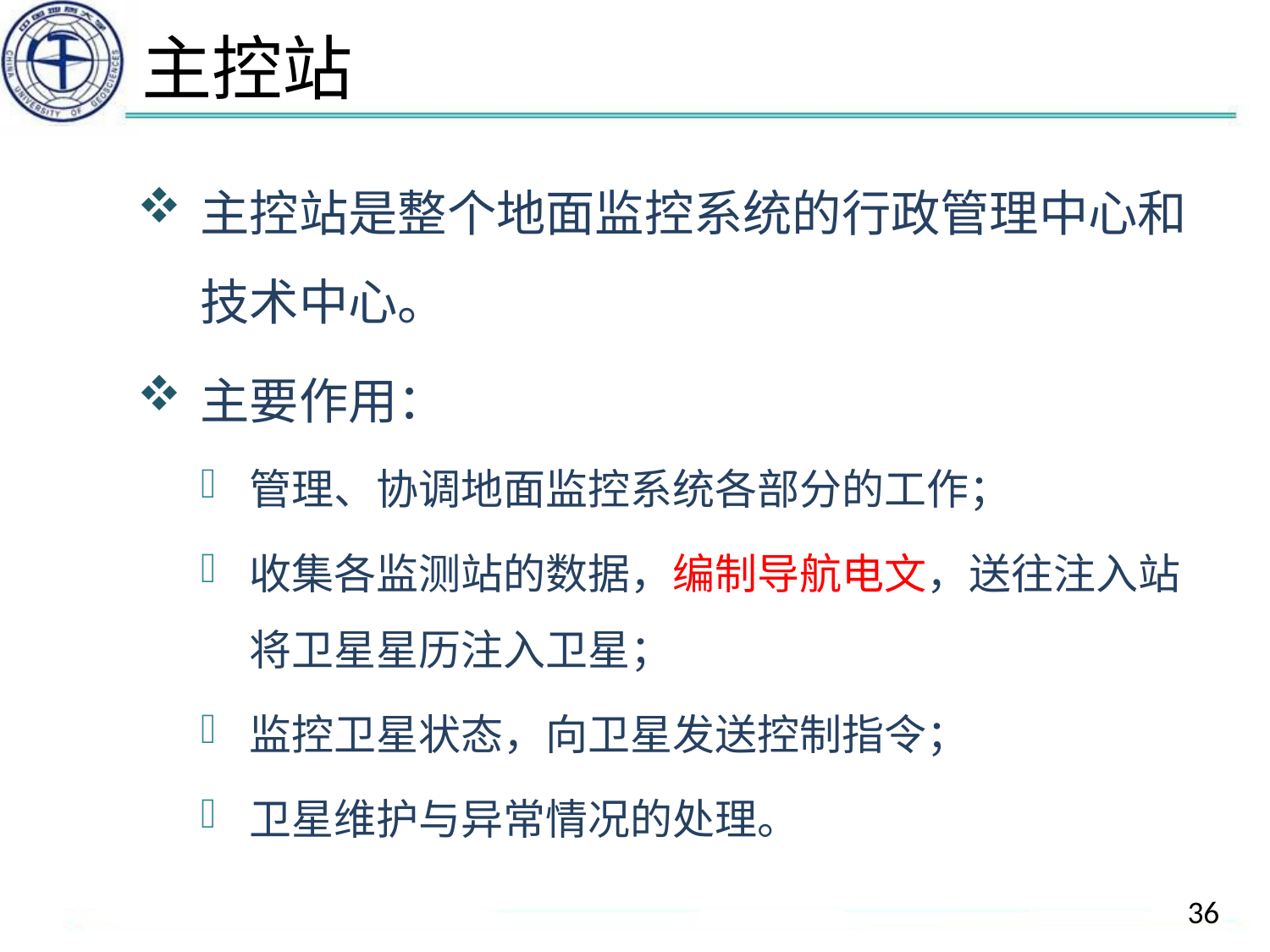

# 主控站
主控站是整个地面监控系统的行政管理中心和技术中心。
主要作用：
管理、协调地面监控系统各部分的工作；
收集各监测站的数据，编制导航电文，送往注入站将卫星星历注入卫星；
监控卫星状态，向卫星发送控制指令；
卫星维护与异常情况的处理。

36